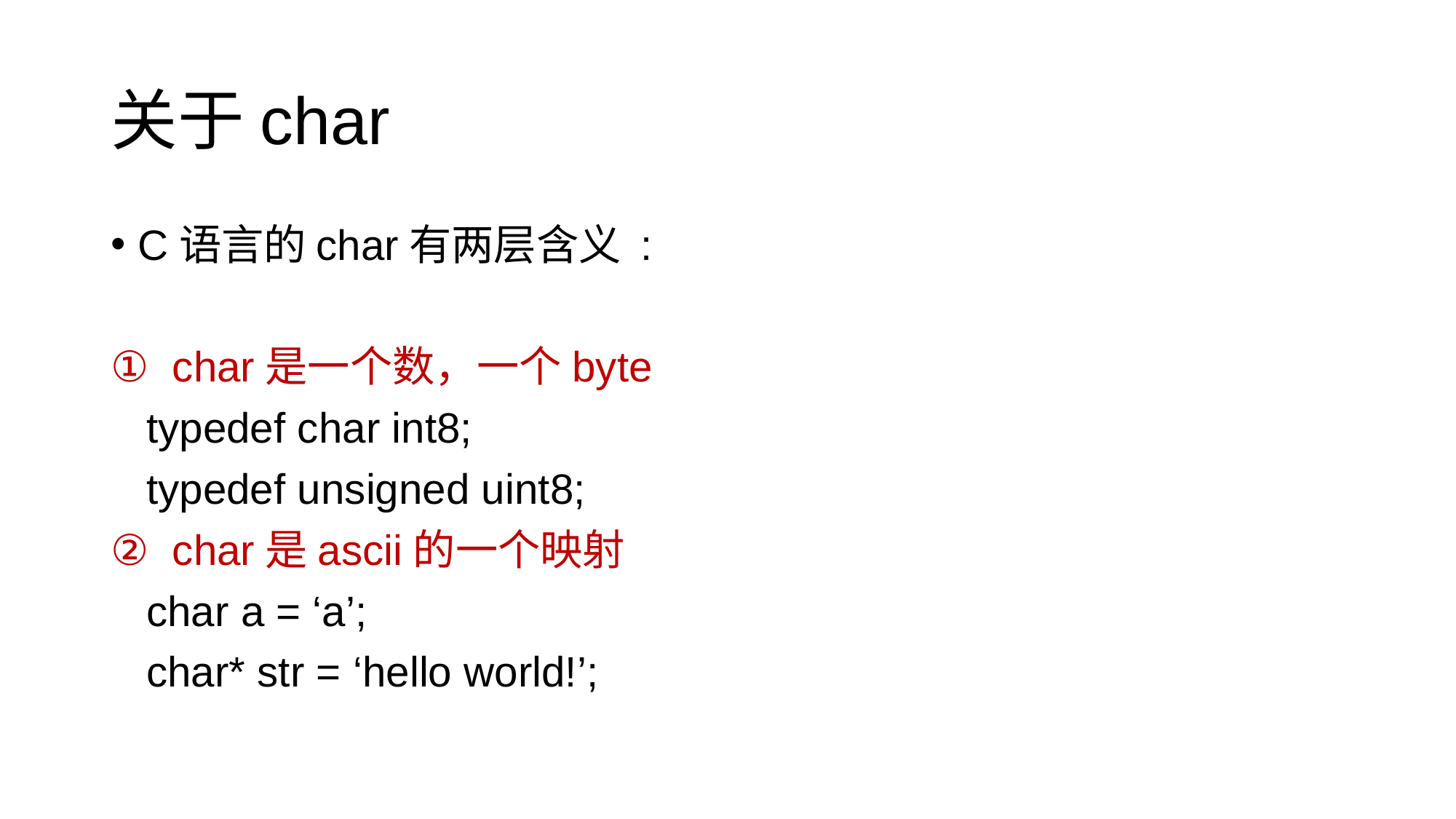

# 关于char
C语言的char有两层含义 :

char是一个数，一个byte
   typedef char int8;
   typedef unsigned uint8;
char是ascii的一个映射
   char a = ‘a’;
   char* str = ‘hello world!’;